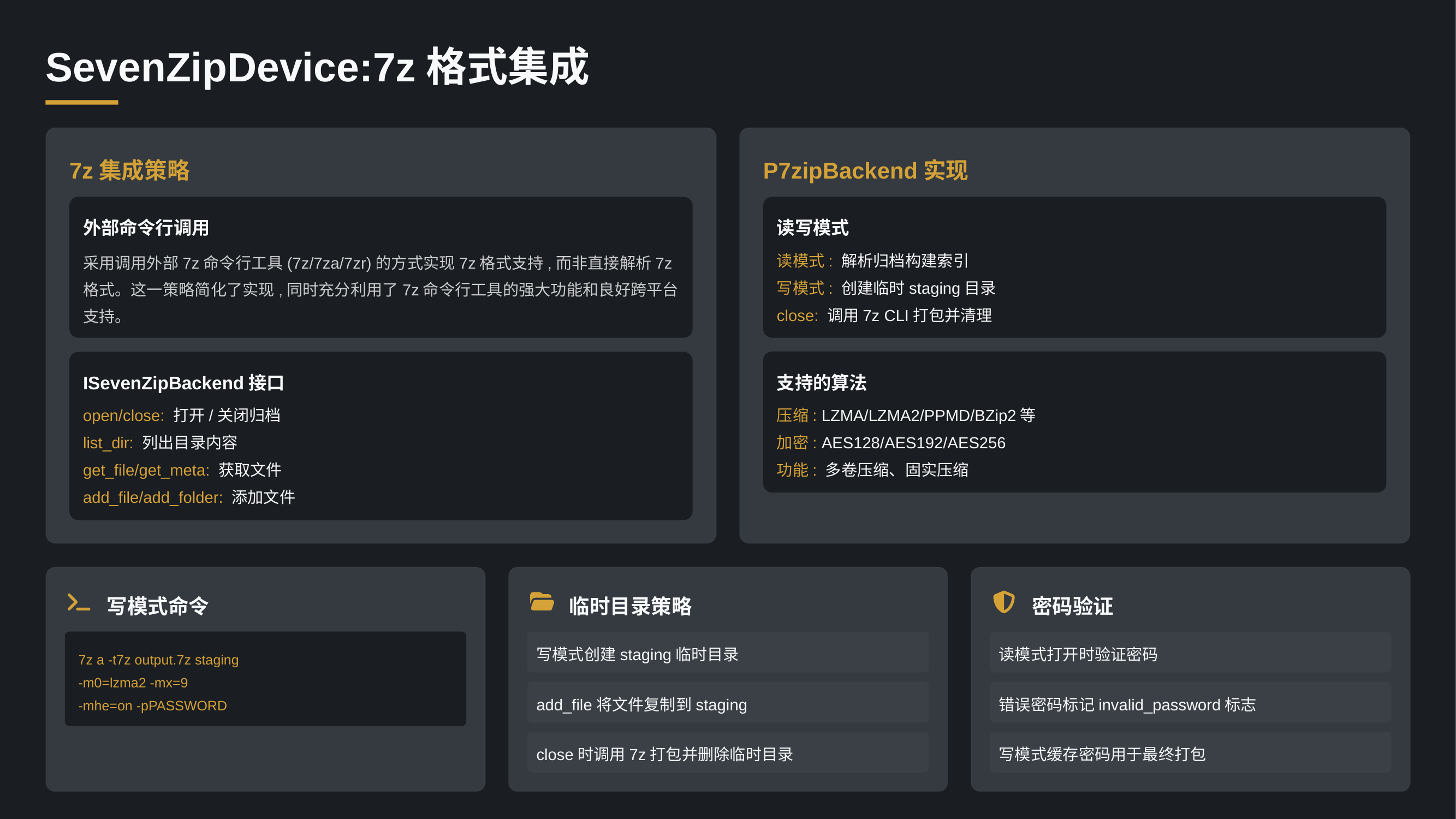

SevenZipDevice:7z格式集成

7z集成策略
P7zipBackend实现

外部命令行调用
读写模式
采用调用外部7z命令行工具(7z/7za/7zr)的方式实现7z格式支持,而非直接解析7z格式。这一策略简化了实现,同时充分利用了7z命令行工具的强大功能和良好跨平台支持。
读模式: 解析归档构建索引
写模式: 创建临时staging目录
close: 调用7z CLI打包并清理

支持的算法
ISevenZipBackend接口
压缩: LZMA/LZMA2/PPMD/BZip2等
open/close: 打开/关闭归档
加密: AES128/AES192/AES256
list_dir: 列出目录内容
功能: 多卷压缩、固实压缩
get_file/get_meta: 获取文件
add_file/add_folder: 添加文件

写模式命令
临时目录策略
密码验证

7z a -t7z output.7z staging
-m0=lzma2 -mx=9
-mhe=on -pPASSWORD

写模式创建staging临时目录

读模式打开时验证密码

add_file将文件复制到staging

错误密码标记invalid_password标志

close时调用7z打包并删除临时目录

写模式缓存密码用于最终打包